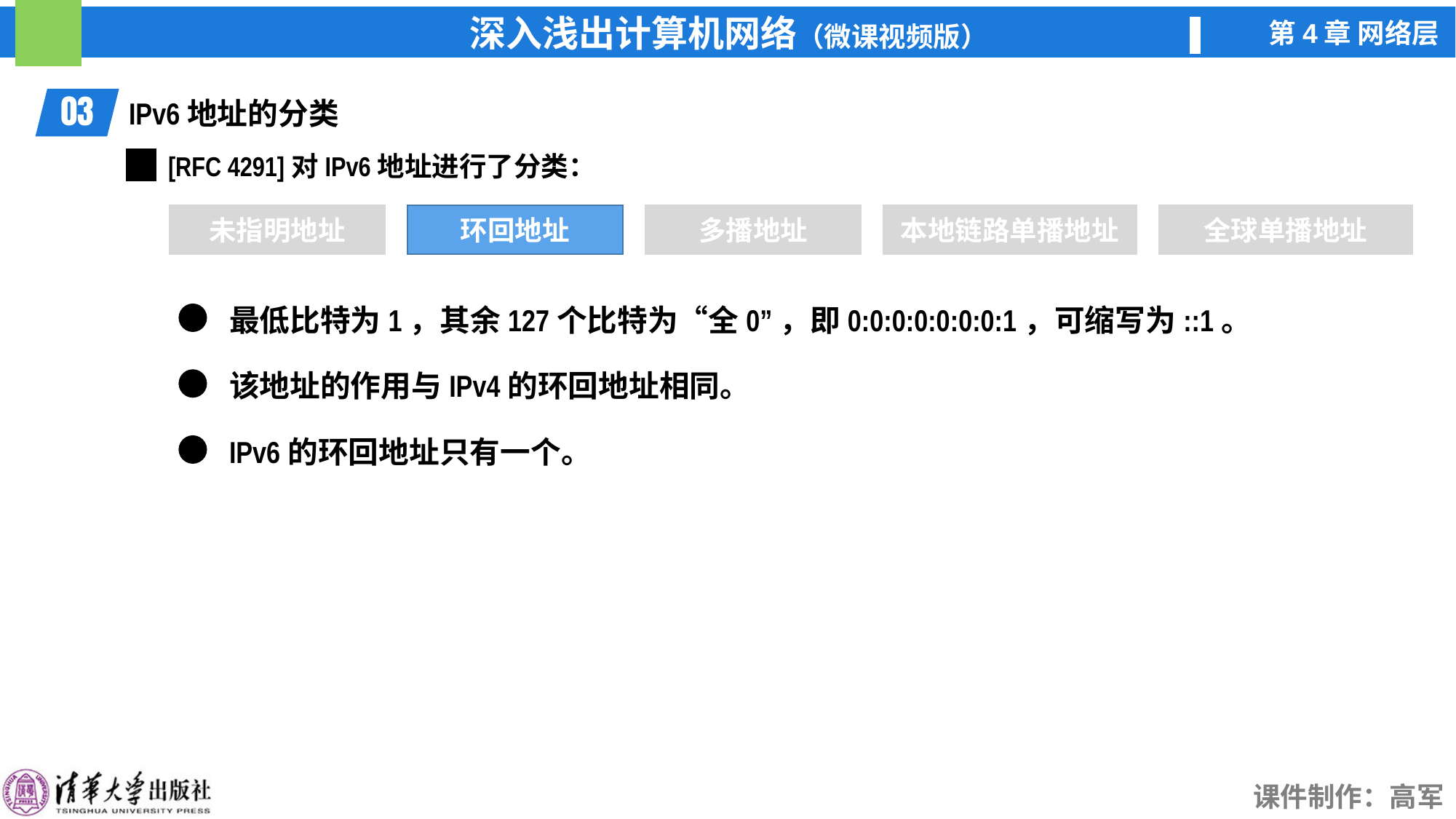

03
IPv6地址的分类
[RFC 4291]对IPv6地址进行了分类：

未指明地址
环回地址
环回地址
多播地址
本地链路单播地址
全球单播地址
最低比特为1，其余127个比特为“全0”，即0:0:0:0:0:0:0:1，可缩写为::1。

该地址的作用与IPv4的环回地址相同。

IPv6的环回地址只有一个。